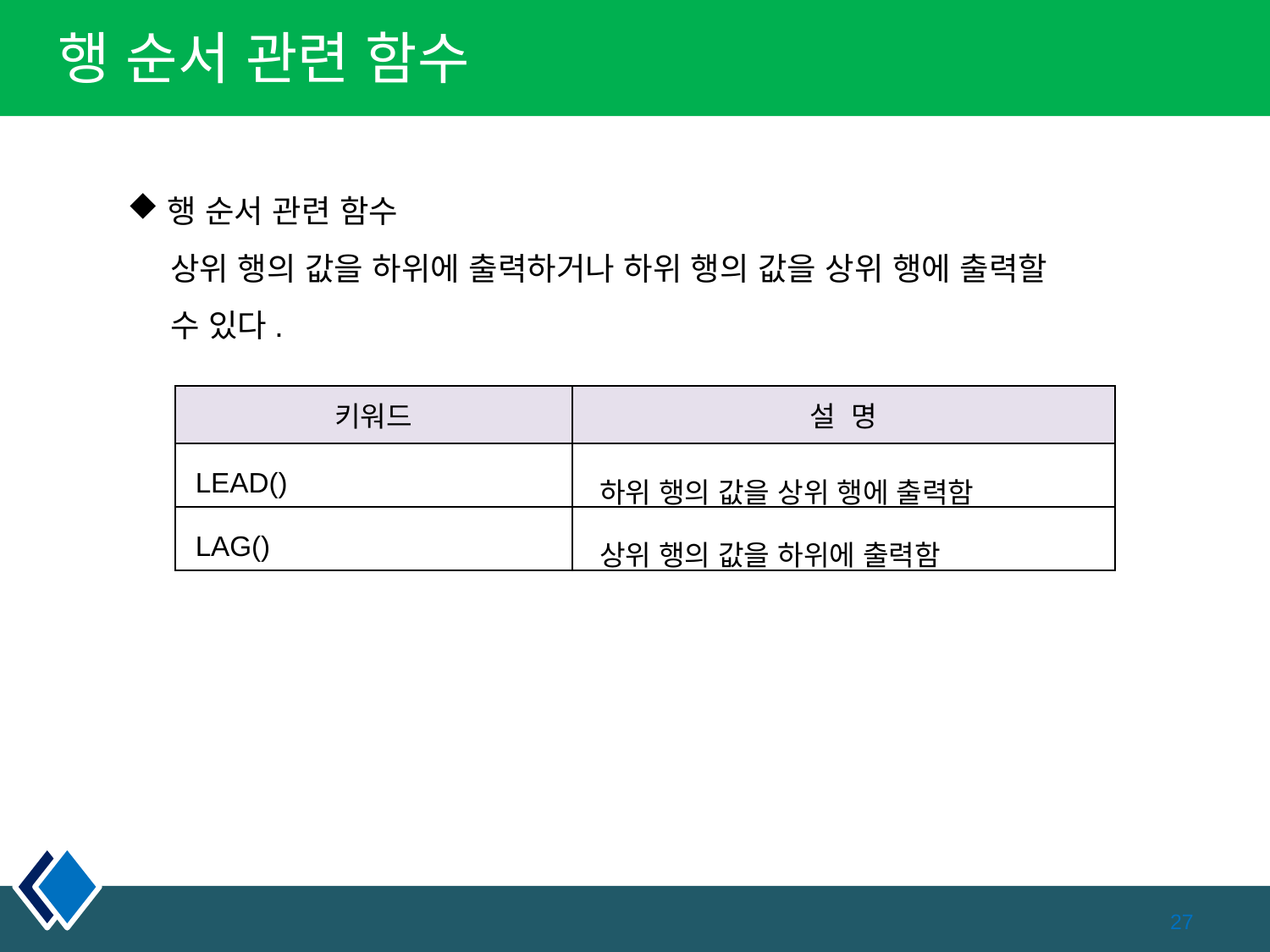

# 행 순서 관련 함수
행 순서 관련 함수
    상위 행의 값을 하위에 출력하거나 하위 행의 값을 상위 행에 출력할
    수 있다.
| 키워드 | 설 명 |
| --- | --- |
| LEAD() | 하위 행의 값을 상위 행에 출력함 |
| LAG() | 상위 행의 값을 하위에 출력함 |
27